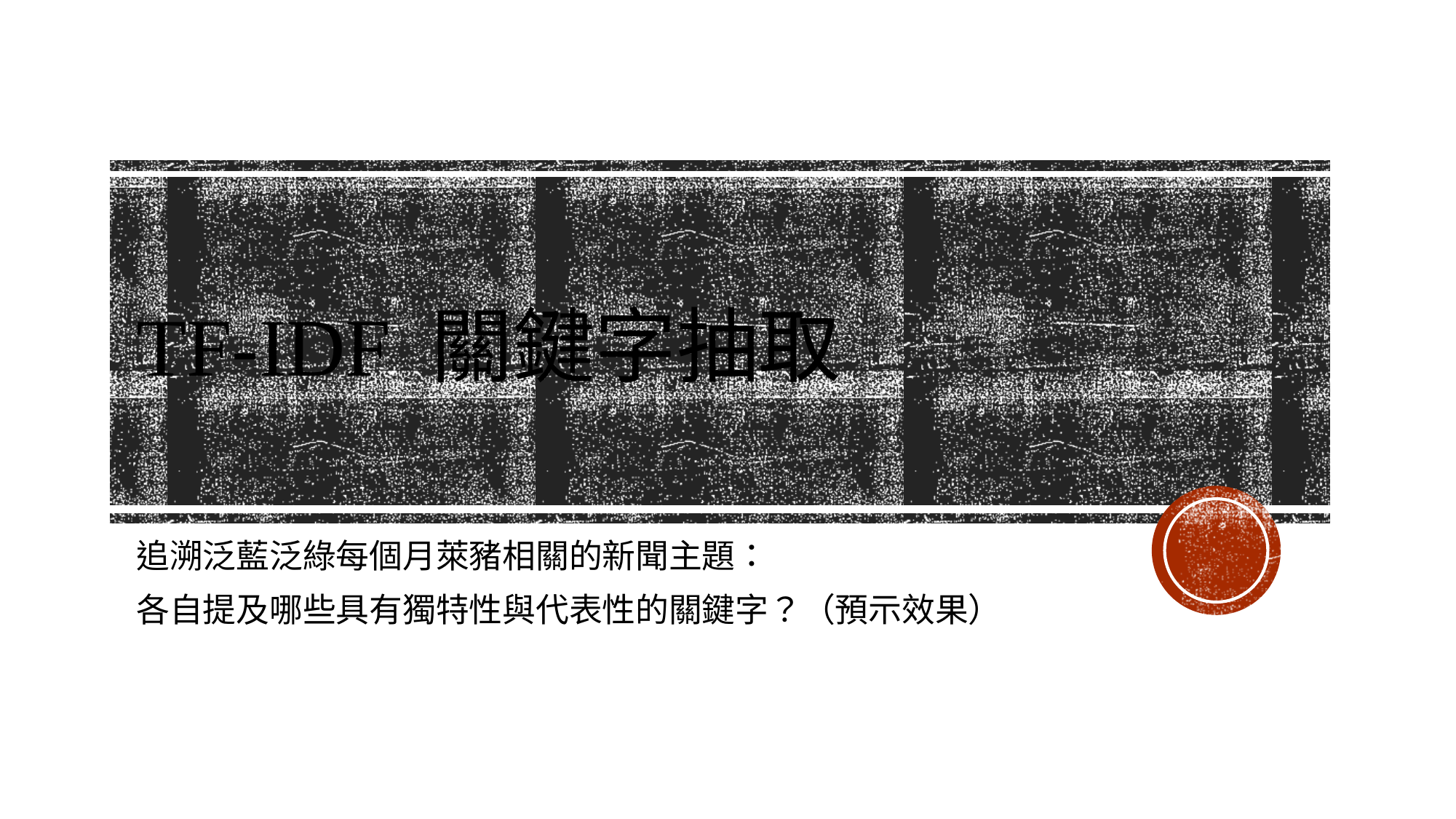

# Tf-idf 關鍵字抽取
追溯泛藍泛綠每個月萊豬相關的新聞主題：
各自提及哪些具有獨特性與代表性的關鍵字？（預示效果）